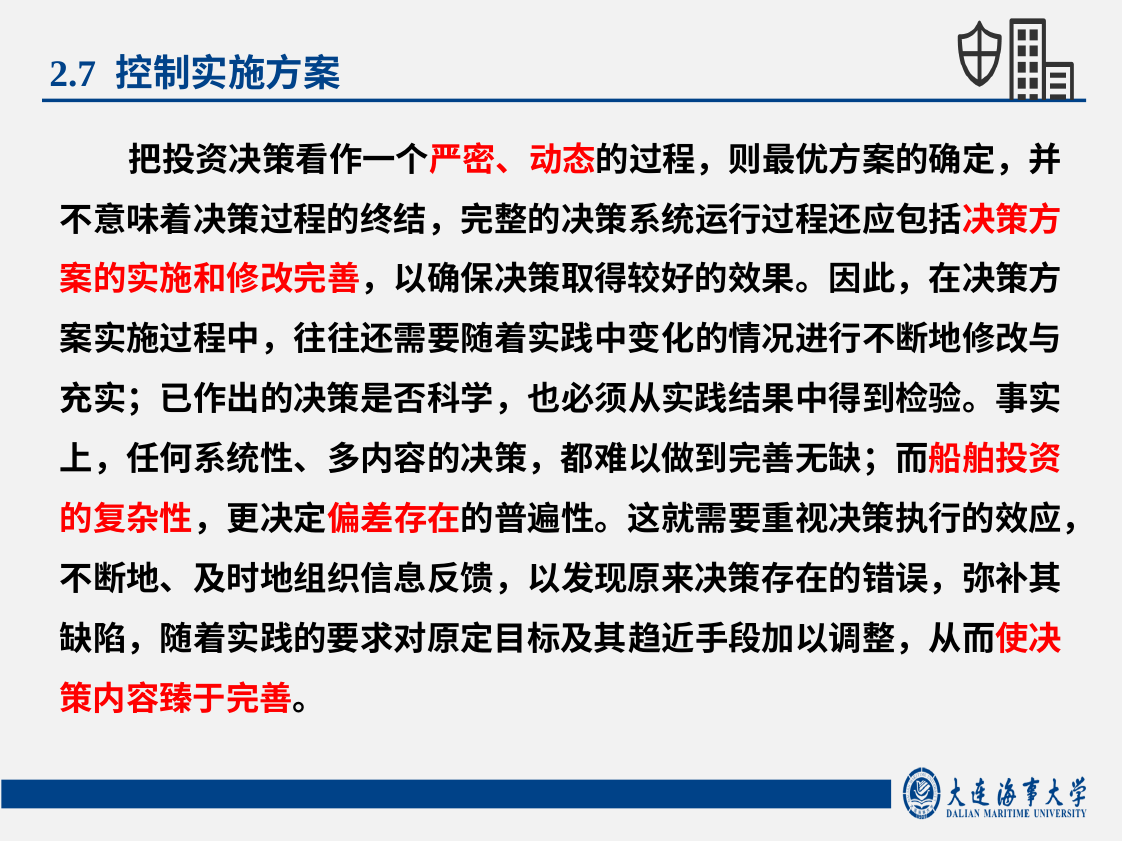

2.7 控制实施方案
        把投资决策看作一个严密、动态的过程，则最优方案的确定，并不意味着决策过程的终结，完整的决策系统运行过程还应包括决策方案的实施和修改完善，以确保决策取得较好的效果。因此，在决策方案实施过程中，往往还需要随着实践中变化的情况进行不断地修改与充实；已作出的决策是否科学，也必须从实践结果中得到检验。事实上，任何系统性、多内容的决策，都难以做到完善无缺；而船舶投资的复杂性，更决定偏差存在的普遍性。这就需要重视决策执行的效应，不断地、及时地组织信息反馈，以发现原来决策存在的错误，弥补其缺陷，随着实践的要求对原定目标及其趋近手段加以调整，从而使决策内容臻于完善。